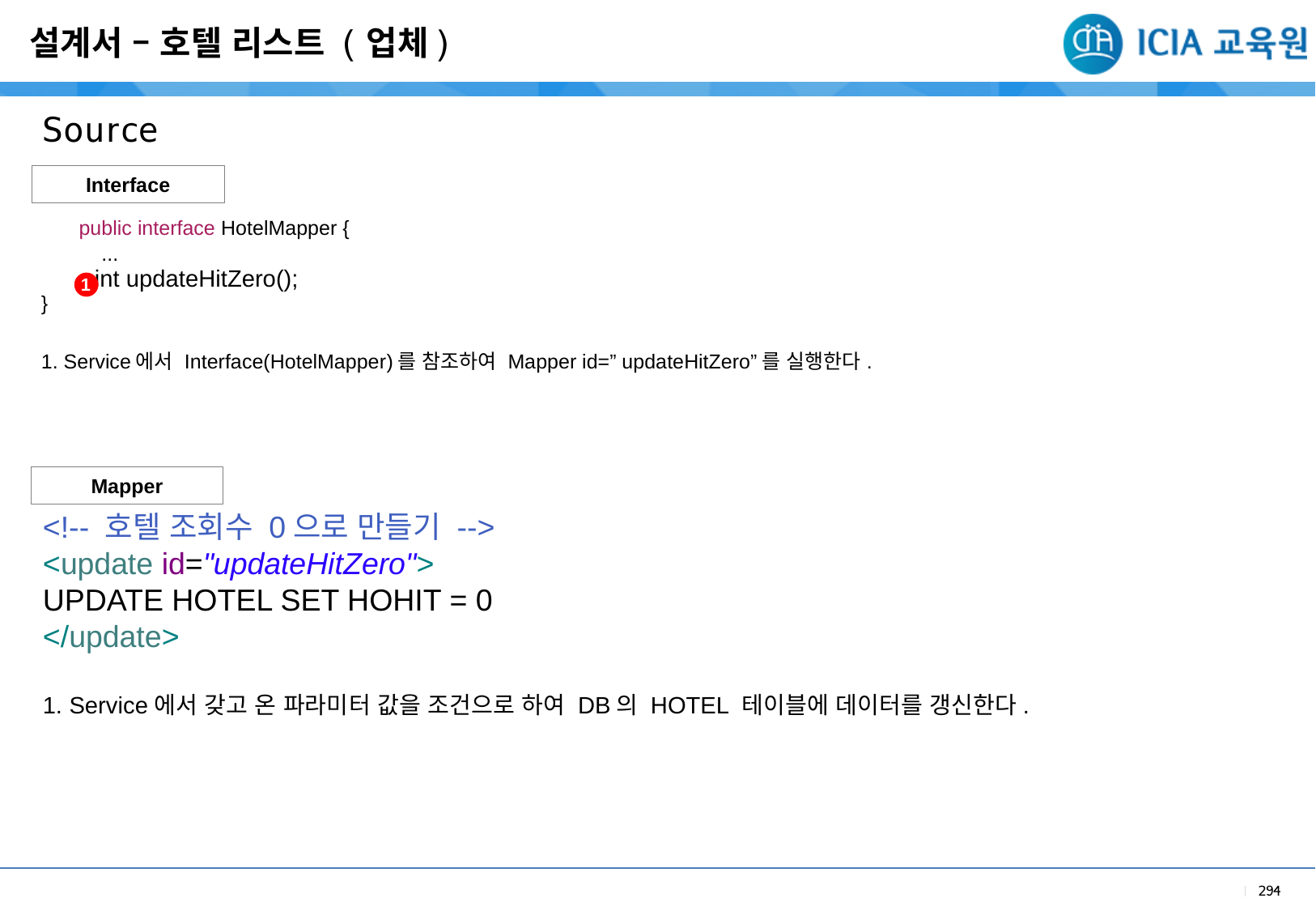

설계서 – 호텔 리스트 (업체)
Source
Interface
| public interface HotelMapper { ... int updateHitZero(); } |
| --- |
| 1. Service에서 Interface(HotelMapper)를 참조하여 Mapper id=” updateHitZero”를 실행한다. |
|  |
1

Mapper
<!-- 호텔 조회수 0으로 만들기 -->
<update id="updateHitZero">
UPDATE HOTEL SET HOHIT = 0
</update>

1. Service에서 갖고 온 파라미터 값을 조건으로 하여 DB의 HOTEL 테이블에 데이터를 갱신한다.